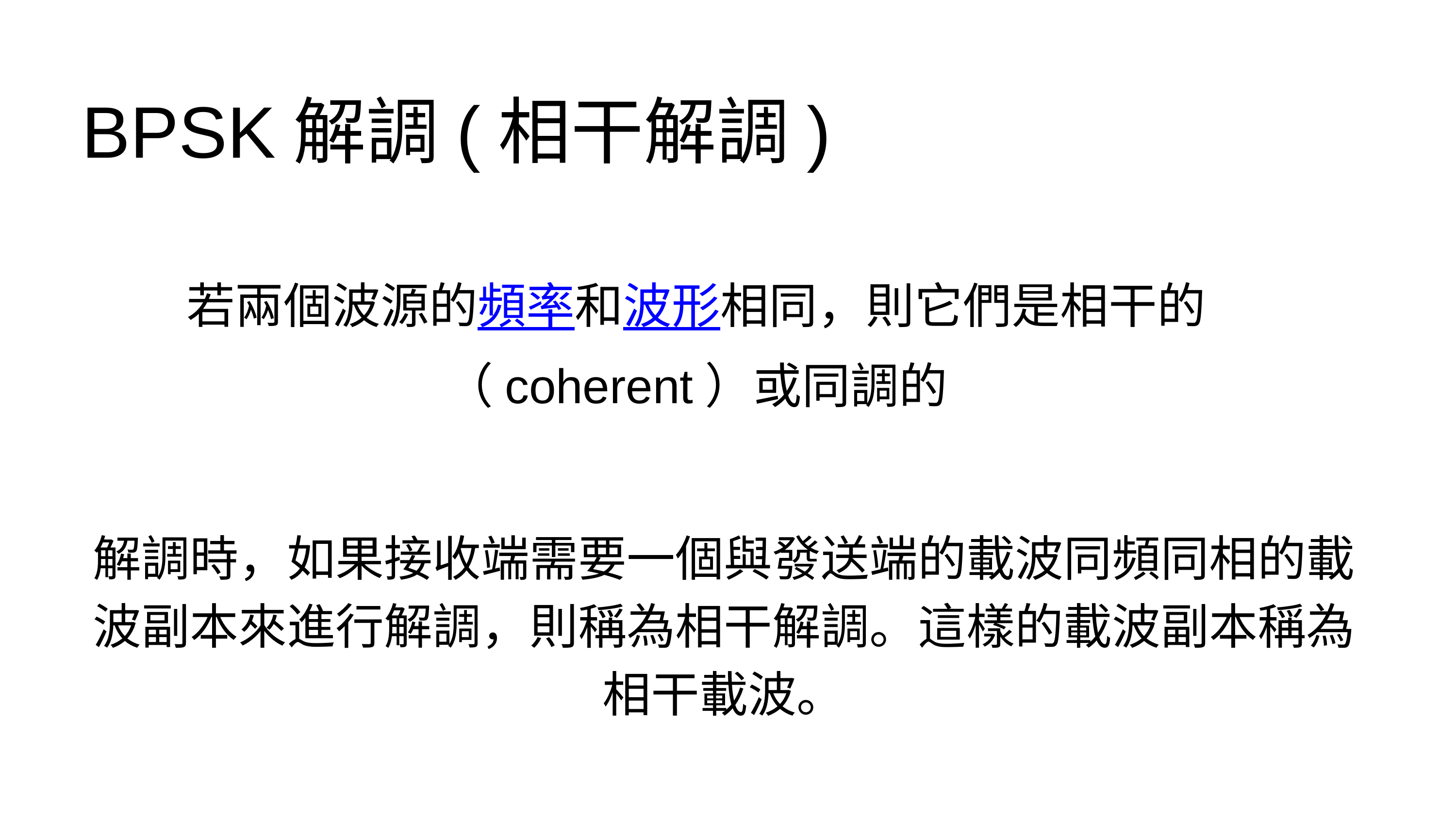

BPSK解調(相干解調)
若兩個波源的頻率和波形相同，則它們是相干的（coherent）或同調的
解調時，如果接收端需要一個與發送端的載波同頻同相的載波副本來進行解調，則稱為相干解調。這樣的載波副本稱為相干載波。